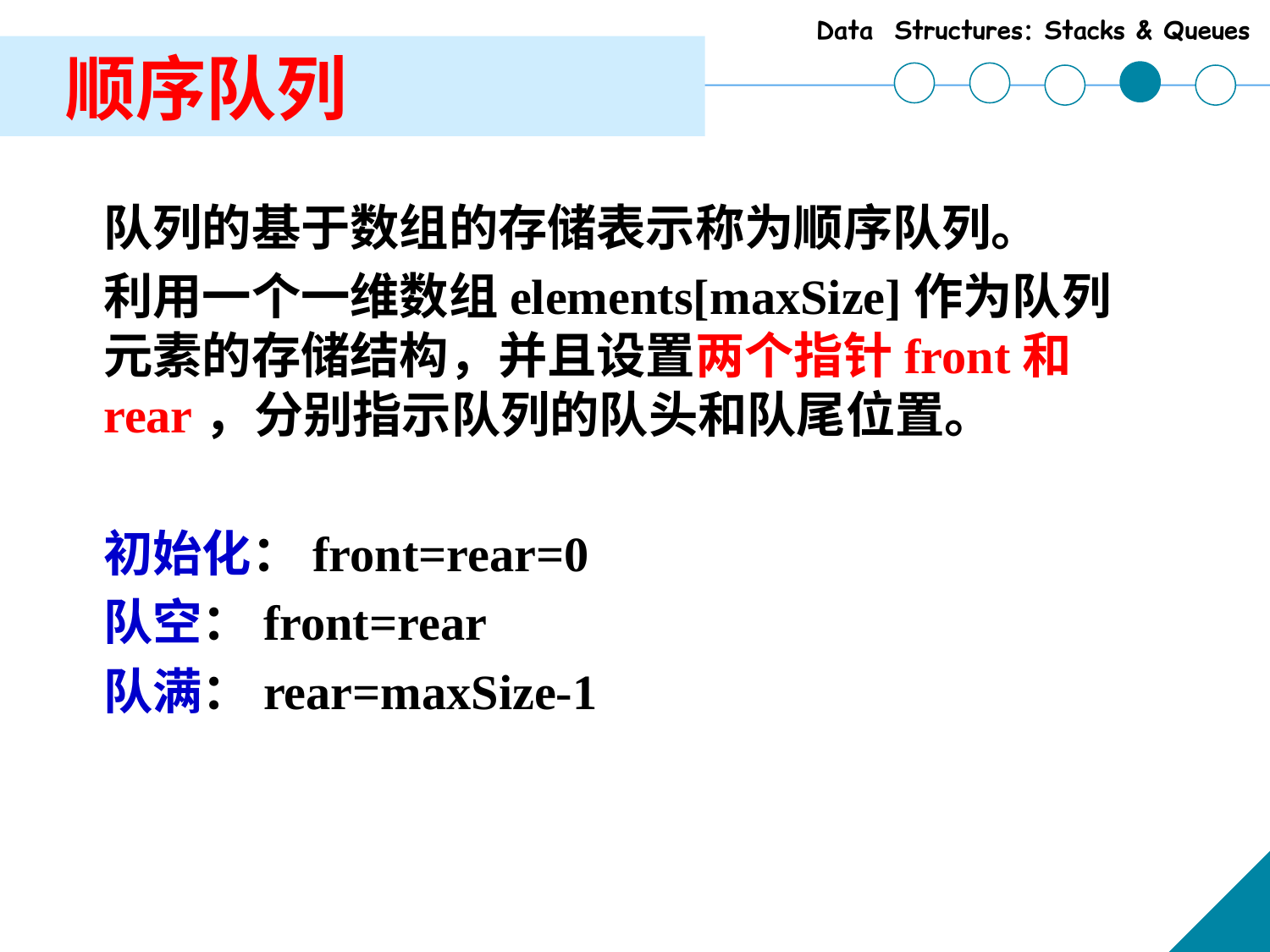

顺序队列

队列的基于数组的存储表示称为顺序队列。
利用一个一维数组elements[maxSize]作为队列元素的存储结构，并且设置两个指针front和rear，分别指示队列的队头和队尾位置。

初始化：front=rear=0
队空：front=rear
队满：rear=maxSize-1